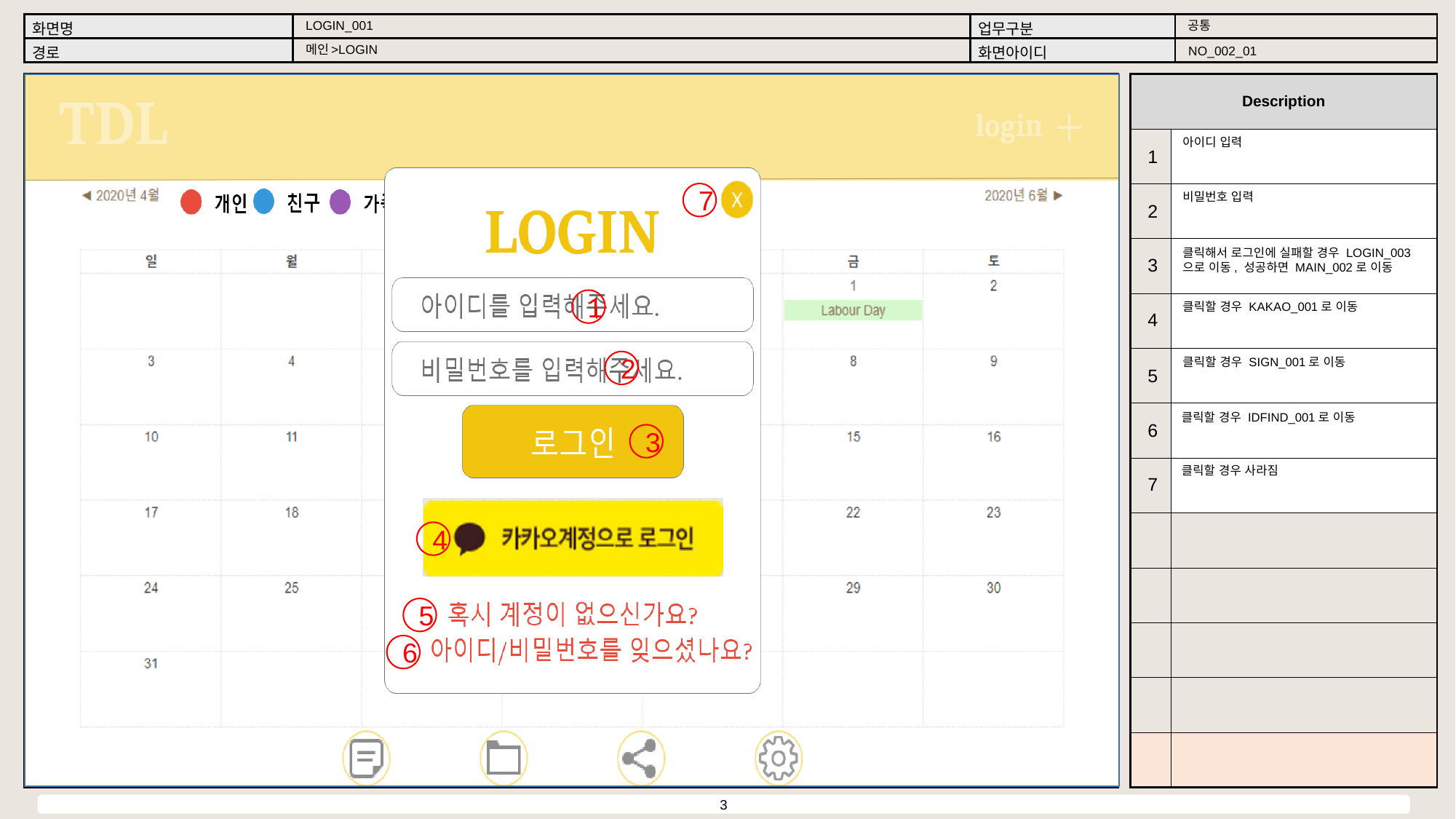

공통
LOGIN_001
메인>LOGIN
NO_002_01

아이디 입력
1
7
비밀번호 입력
2
클릭해서 로그인에 실패할 경우 LOGIN_003으로 이동, 성공하면 MAIN_002로 이동
3
1
클릭할 경우 KAKAO_001로 이동
4
클릭할 경우 SIGN_001로 이동
2
5
클릭할 경우 IDFIND_001로 이동
6
3
클릭할 경우 사라짐
7
4
5
6